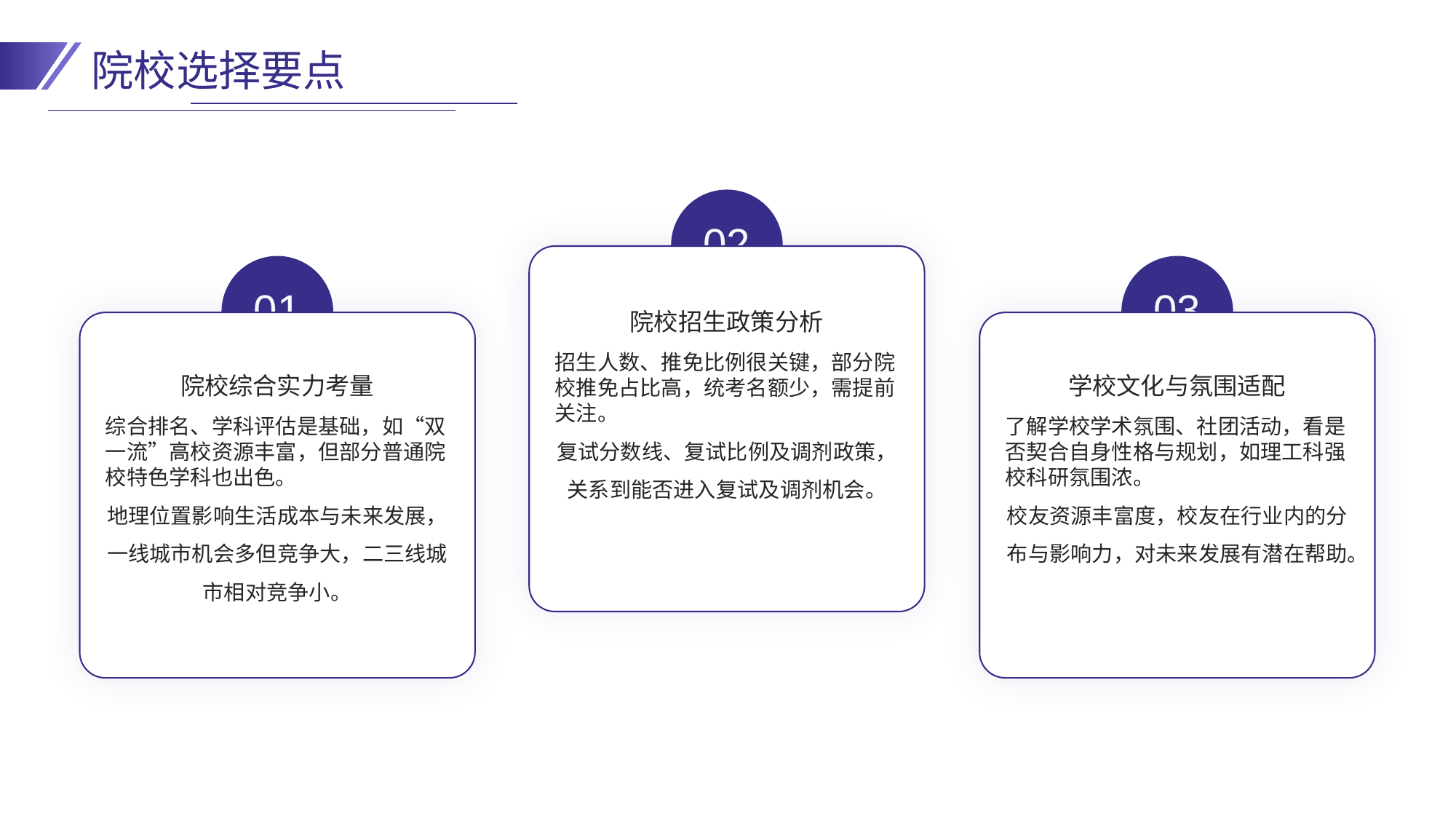

院校选择要点

02

院校招生政策分析
01
03

学校文化与氛围适配
院校综合实力考量
招生人数、推免比例很关键，部分院校推免占比高，统考名额少，需提前关注。
复试分数线、复试比例及调剂政策，关系到能否进入复试及调剂机会。
综合排名、学科评估是基础，如“双一流”高校资源丰富，但部分普通院校特色学科也出色。
地理位置影响生活成本与未来发展，一线城市机会多但竞争大，二三线城市相对竞争小。
了解学校学术氛围、社团活动，看是否契合自身性格与规划，如理工科强校科研氛围浓。
校友资源丰富度，校友在行业内的分布与影响力，对未来发展有潜在帮助。